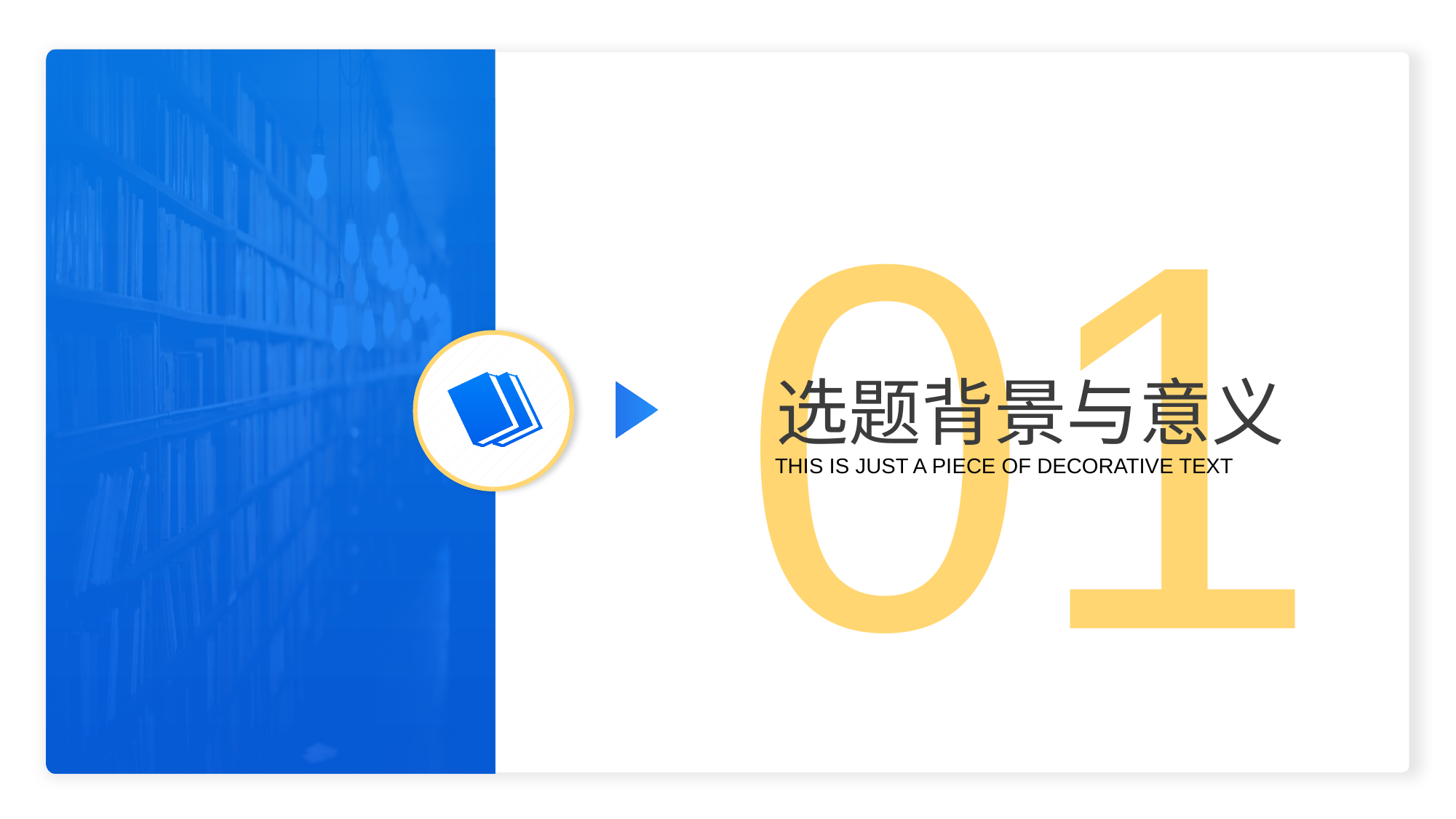

01
选题背景与意义

THIS IS JUST A PIECE OF DECORATIVE TEXT